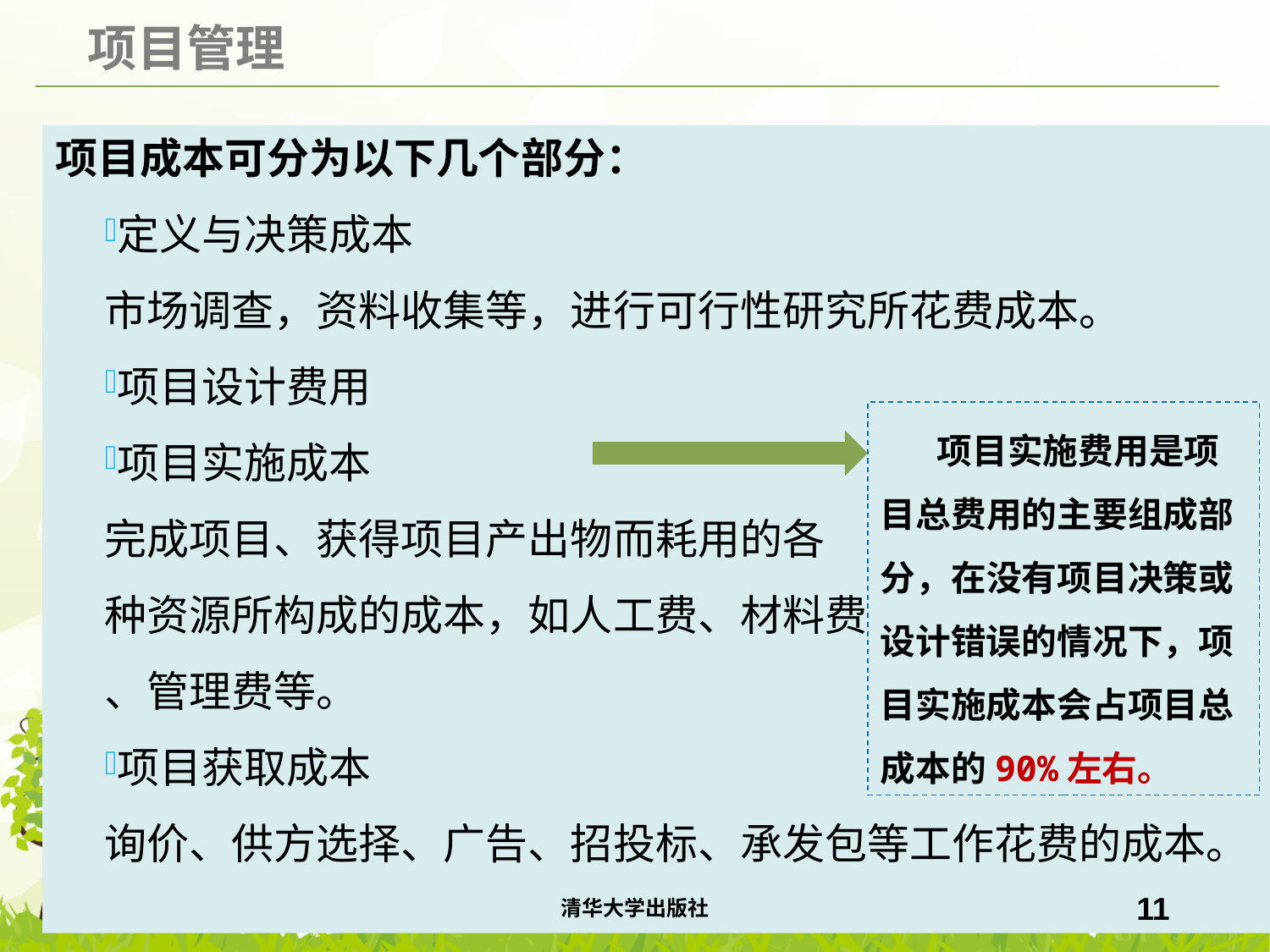

项目成本可分为以下几个部分：
定义与决策成本
市场调查，资料收集等，进行可行性研究所花费成本。
项目设计费用
项目实施成本
完成项目、获得项目产出物而耗用的各
种资源所构成的成本，如人工费、材料费
、管理费等。
项目获取成本
询价、供方选择、广告、招投标、承发包等工作花费的成本。

      项目实施费用是项目总费用的主要组成部分，在没有项目决策或设计错误的情况下，项目实施成本会占项目总成本的90%左右。

清华大学出版社
11